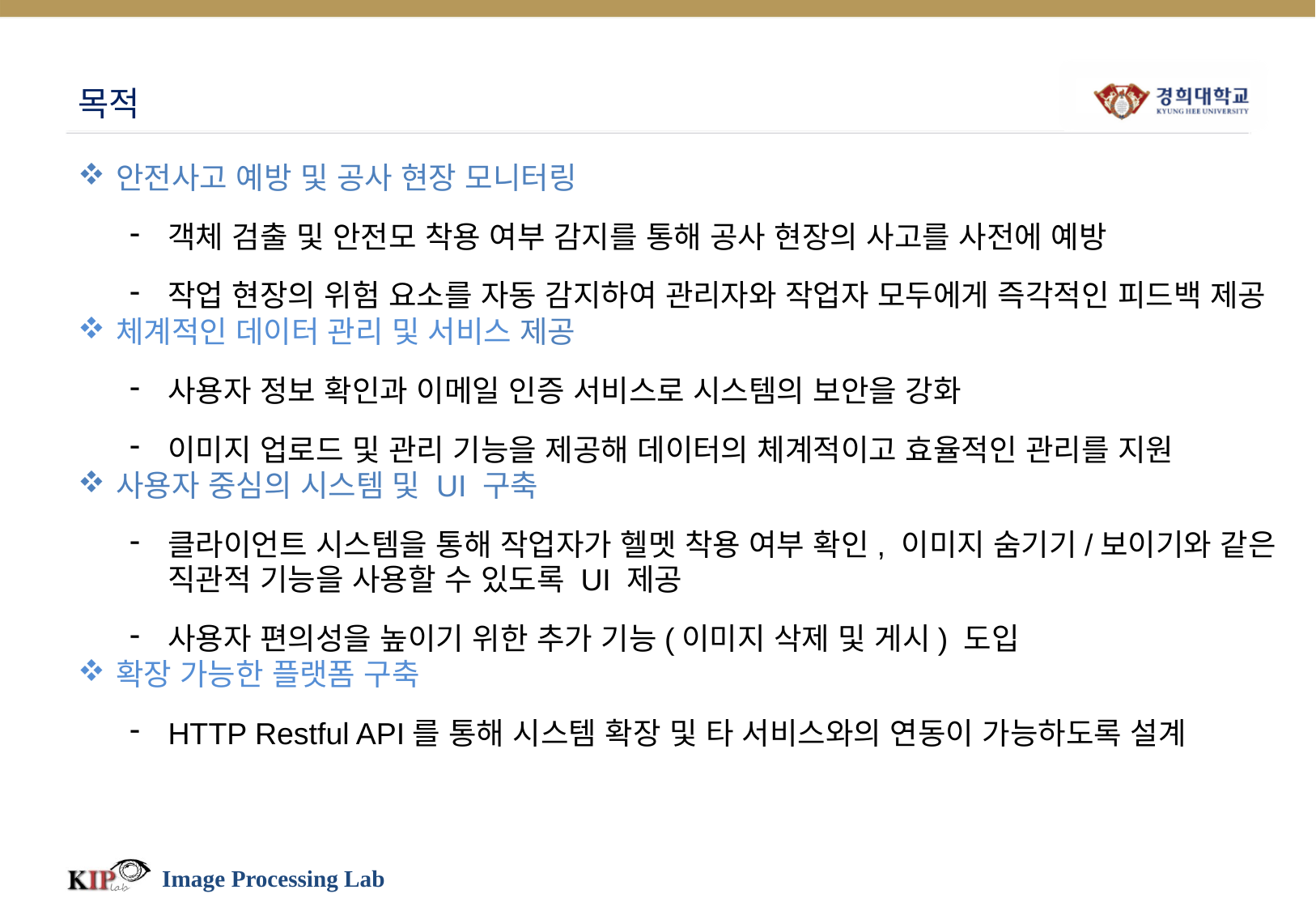

# 목적

안전사고 예방 및 공사 현장 모니터링
객체 검출 및 안전모 착용 여부 감지를 통해 공사 현장의 사고를 사전에 예방
작업 현장의 위험 요소를 자동 감지하여 관리자와 작업자 모두에게 즉각적인 피드백 제공
체계적인 데이터 관리 및 서비스 제공
사용자 정보 확인과 이메일 인증 서비스로 시스템의 보안을 강화
이미지 업로드 및 관리 기능을 제공해 데이터의 체계적이고 효율적인 관리를 지원
사용자 중심의 시스템 및 UI 구축
클라이언트 시스템을 통해 작업자가 헬멧 착용 여부 확인, 이미지 숨기기/보이기와 같은 직관적 기능을 사용할 수 있도록 UI 제공
사용자 편의성을 높이기 위한 추가 기능(이미지 삭제 및 게시) 도입
확장 가능한 플랫폼 구축
HTTP Restful API를 통해 시스템 확장 및 타 서비스와의 연동이 가능하도록 설계

Image Processing Lab